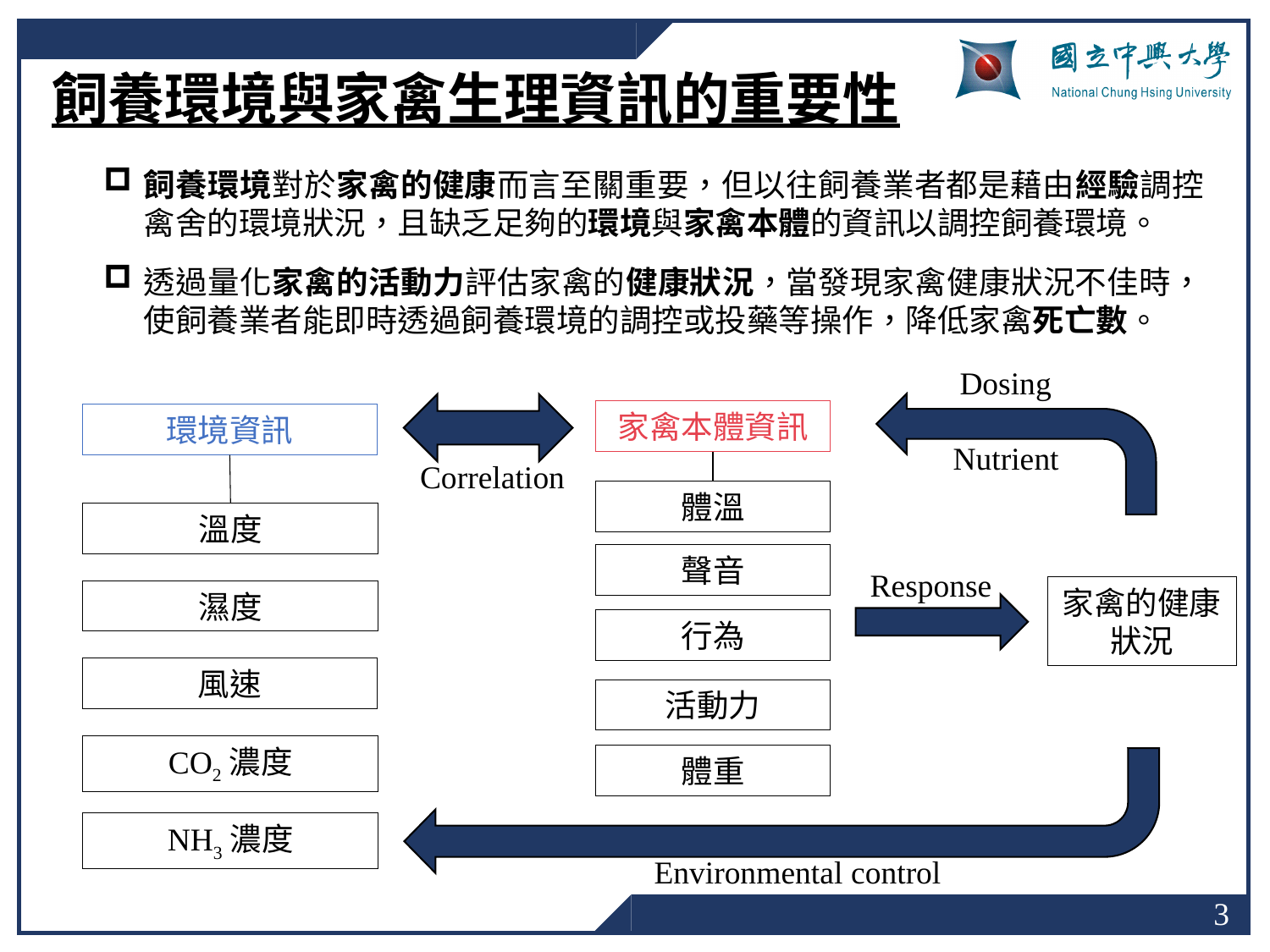

飼養環境與家禽生理資訊的重要性
飼養環境對於家禽的健康而言至關重要，但以往飼養業者都是藉由經驗調控禽舍的環境狀況，且缺乏足夠的環境與家禽本體的資訊以調控飼養環境。
透過量化家禽的活動力評估家禽的健康狀況，當發現家禽健康狀況不佳時，使飼養業者能即時透過飼養環境的調控或投藥等操作，降低家禽死亡數。

Dosing

家禽本體資訊
環境資訊
Nutrient
Correlation
體溫
溫度
聲音
Response
家禽的健康狀況
濕度

行為
風速
活動力
CO2濃度
體重

NH3濃度
Environmental control
3